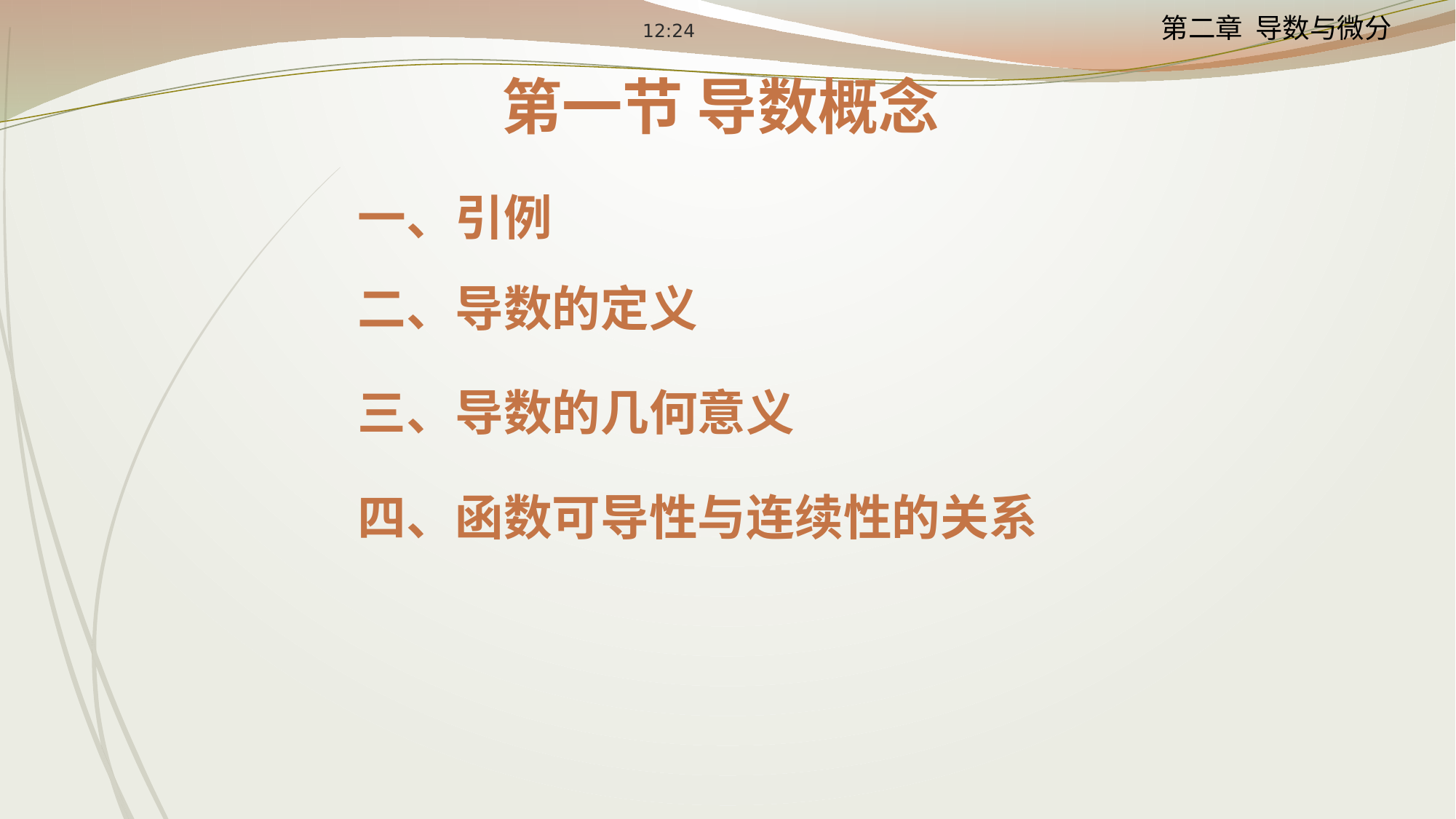

12:24
第一节 导数概念
一、引例
二、导数的定义
三、导数的几何意义
四、函数可导性与连续性的关系